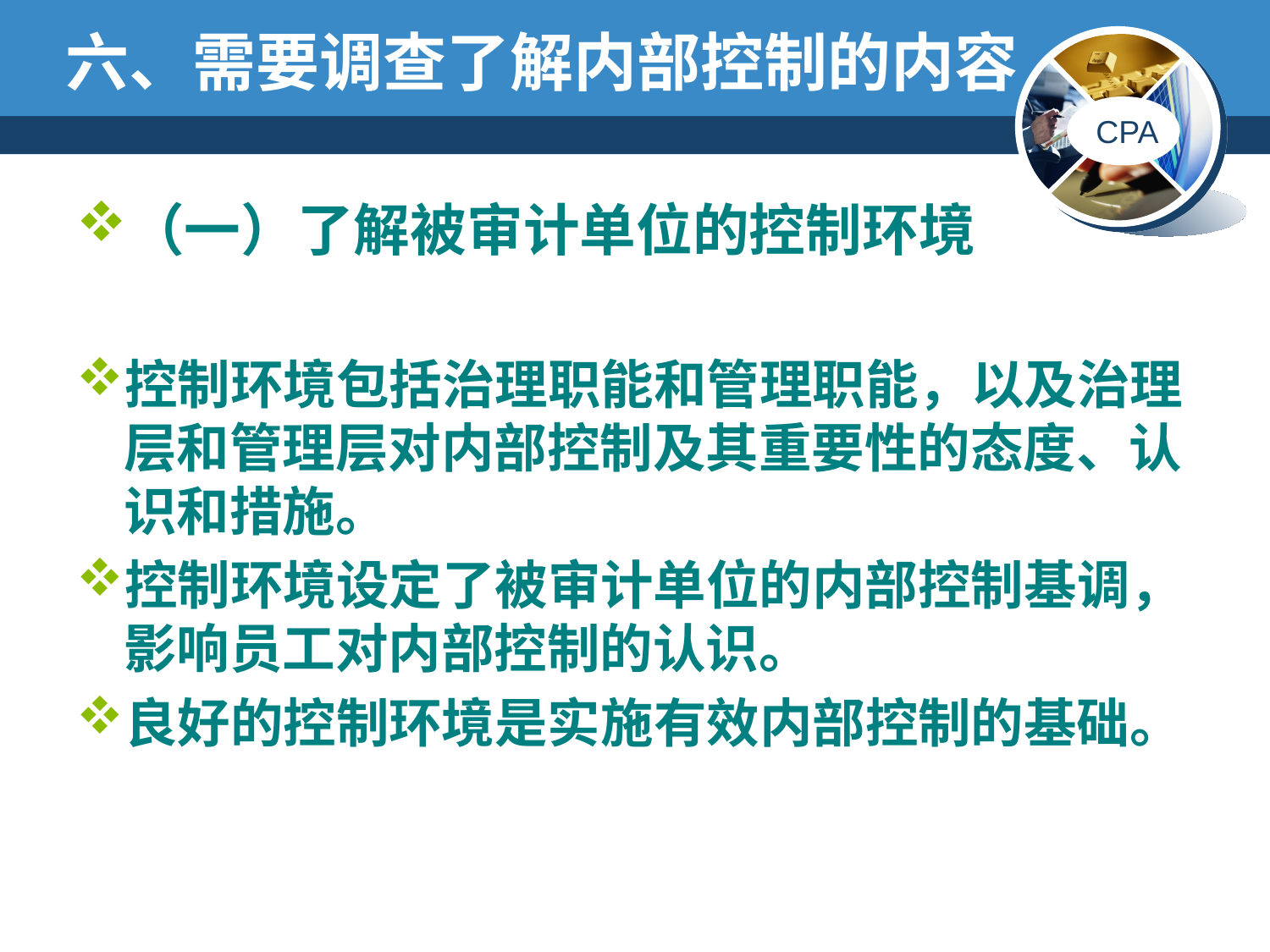

# 六、需要调查了解内部控制的内容
（一）了解被审计单位的控制环境

控制环境包括治理职能和管理职能，以及治理层和管理层对内部控制及其重要性的态度、认识和措施。
控制环境设定了被审计单位的内部控制基调，影响员工对内部控制的认识。
良好的控制环境是实施有效内部控制的基础。